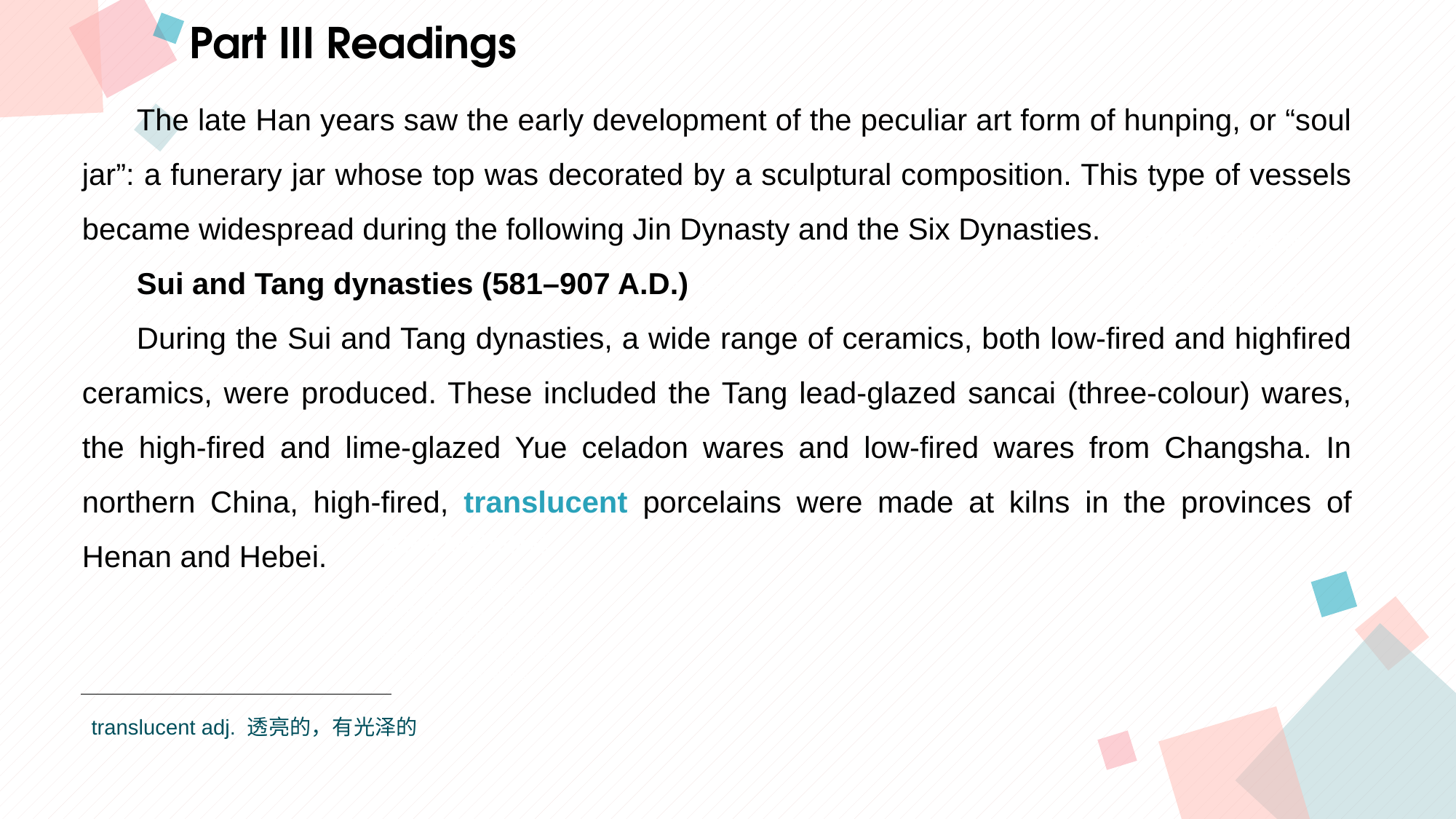

Part III Readings
The late Han years saw the early development of the peculiar art form of hunping, or “soul jar”: a funerary jar whose top was decorated by a sculptural composition. This type of vessels became widespread during the following Jin Dynasty and the Six Dynasties.
Sui and Tang dynasties (581–907 A.D.)
During the Sui and Tang dynasties, a wide range of ceramics, both low-fired and highfired ceramics, were produced. These included the Tang lead-glazed sancai (three-colour) wares, the high-fired and lime-glazed Yue celadon wares and low-fired wares from Changsha. In northern China, high-fired, translucent porcelains were made at kilns in the provinces of Henan and Hebei.
点击此处添加标题
点击此处添加标题
标题数字等都可以通过点击和重新输入进行更改，顶部“开始”面板中可以对字体、字号、颜色等进行修改。建议正文8-14号字，1.3倍字间距。
标题数字等都可以通过点击和重新输入进行更改，顶部“开始”面板中可以对字体、字号、颜色等进行修改。建议正文8-14号字，1.3倍字间距。
标题数字等都可以通过点击和重新输入进行更改，顶部“开始”面板中可以对字体、字号、颜色等进行修改。建议正文8-14号字，1.3倍字间距。
点击此处添加标题
标题数字等都可以通过点击和重新输入进行更改，顶部“开始”面板中可以对字体、字号、颜色等进行修改。建议正文8-14号字，1.3倍字间距。
translucent adj. 透亮的，有光泽的